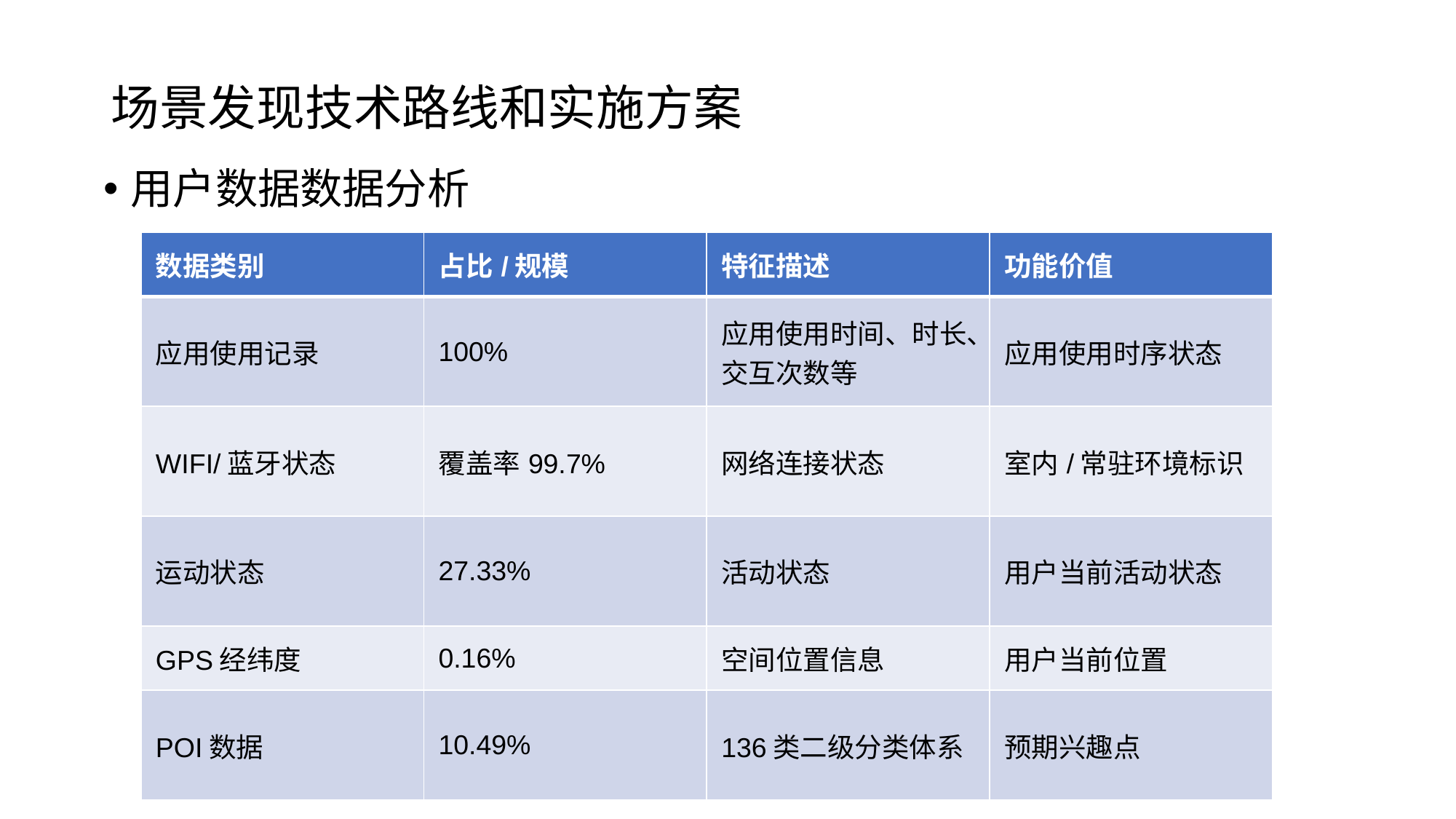

# 场景发现技术路线和实施方案
用户数据数据分析

| 数据类别 | 占比/规模 | 特征描述 | 功能价值 |
| --- | --- | --- | --- |
| 应用使用记录 | 100% | 应用使用时间、时长、交互次数等 | 应用使用时序状态 |
| WIFI/蓝牙状态 | 覆盖率99.7% | 网络连接状态 | 室内/常驻环境标识 |
| 运动状态 | 27.33% | 活动状态 | 用户当前活动状态 |
| GPS经纬度 | 0.16% | 空间位置信息 | 用户当前位置 |
| POI数据 | 10.49% | 136类二级分类体系 | 预期兴趣点 |